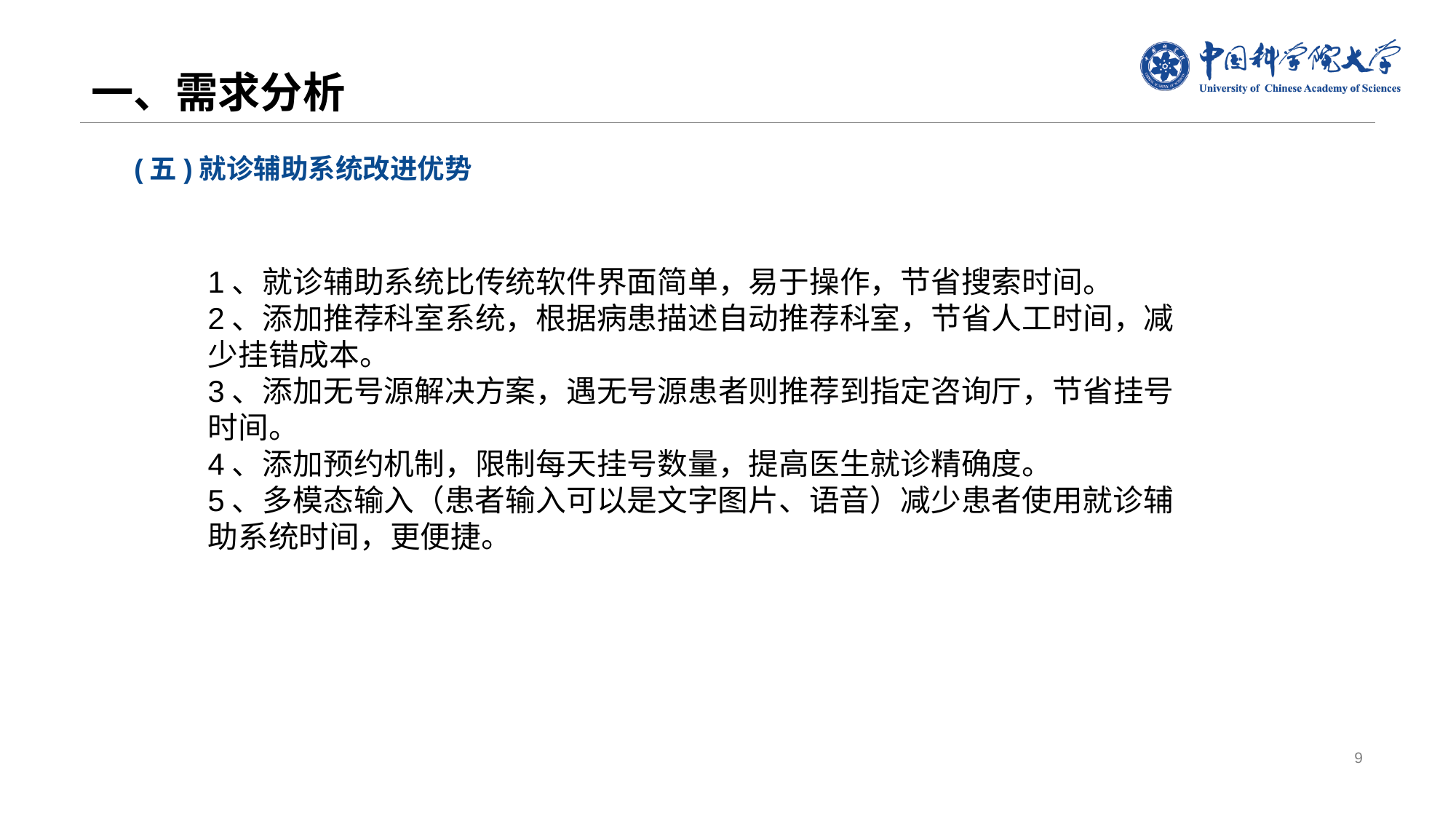

# 一、需求分析
(五)就诊辅助系统改进优势
1、就诊辅助系统比传统软件界面简单，易于操作，节省搜索时间。
2、添加推荐科室系统，根据病患描述自动推荐科室，节省人工时间，减少挂错成本。
3、添加无号源解决方案，遇无号源患者则推荐到指定咨询厅，节省挂号时间。
4、添加预约机制，限制每天挂号数量，提高医生就诊精确度。
5、多模态输入（患者输入可以是文字图片、语音）减少患者使用就诊辅助系统时间，更便捷。

9